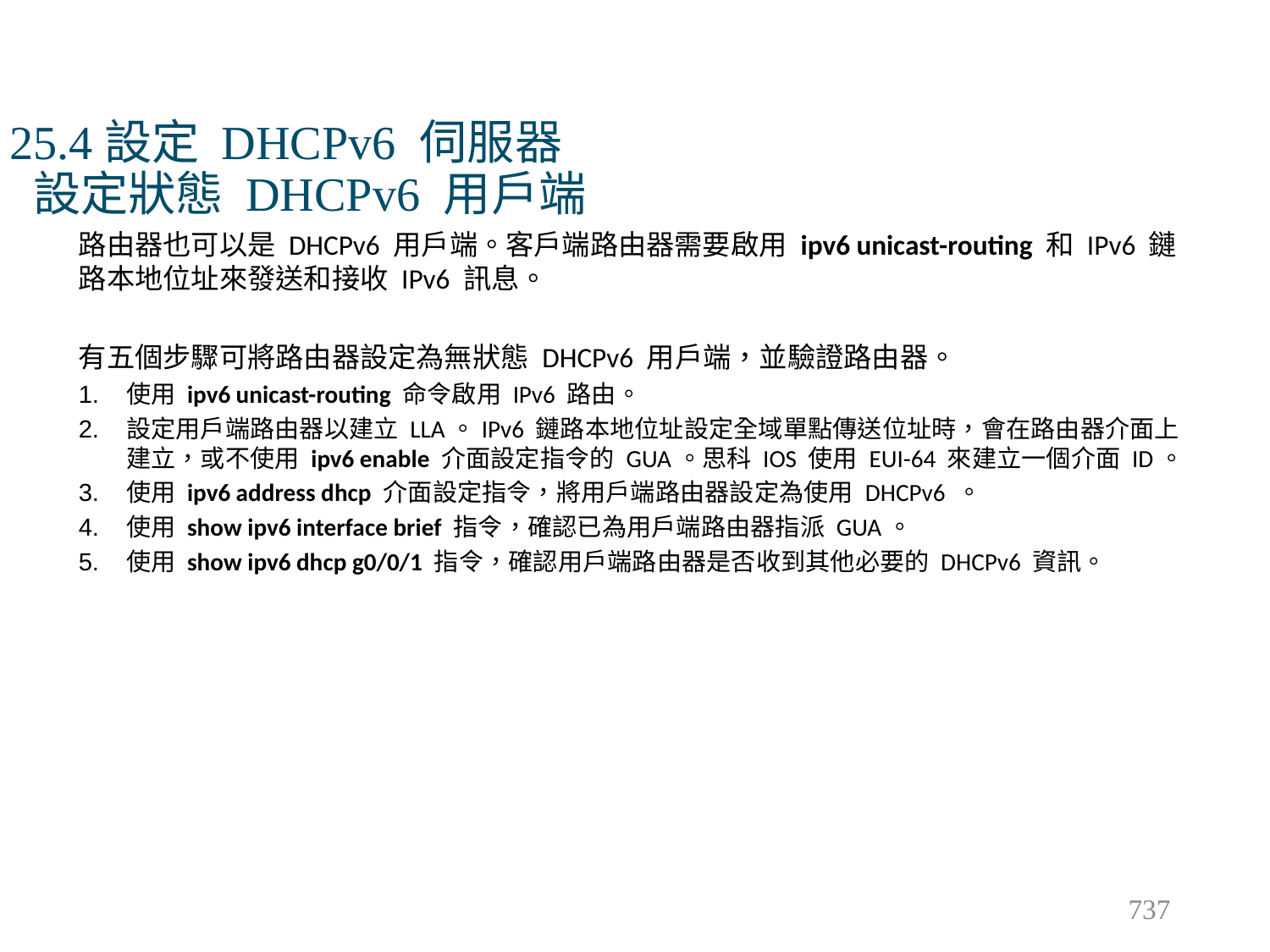

# 25.4設定 DHCPv6 伺服器 設定狀態 DHCPv6 用戶端
路由器也可以是 DHCPv6 用戶端。客戶端路由器需要啟用 ipv6 unicast-routing 和 IPv6 鏈路本地位址來發送和接收 IPv6 訊息。

有五個步驟可將路由器設定為無狀態 DHCPv6 用戶端，並驗證路由器。
使用 ipv6 unicast-routing 命令啟用 IPv6 路由。
設定用戶端路由器以建立 LLA。IPv6 鏈路本地位址設定全域單點傳送位址時，會在路由器介面上建立，或不使用 ipv6 enable 介面設定指令的 GUA。思科 IOS 使用 EUI-64 來建立一個介面 ID。
使用 ipv6 address dhcp 介面設定指令，將用戶端路由器設定為使用 DHCPv6 。
使用 show ipv6 interface brief 指令，確認已為用戶端路由器指派 GUA。
使用 show ipv6 dhcp g0/0/1 指令，確認用戶端路由器是否收到其他必要的 DHCPv6 資訊。

737